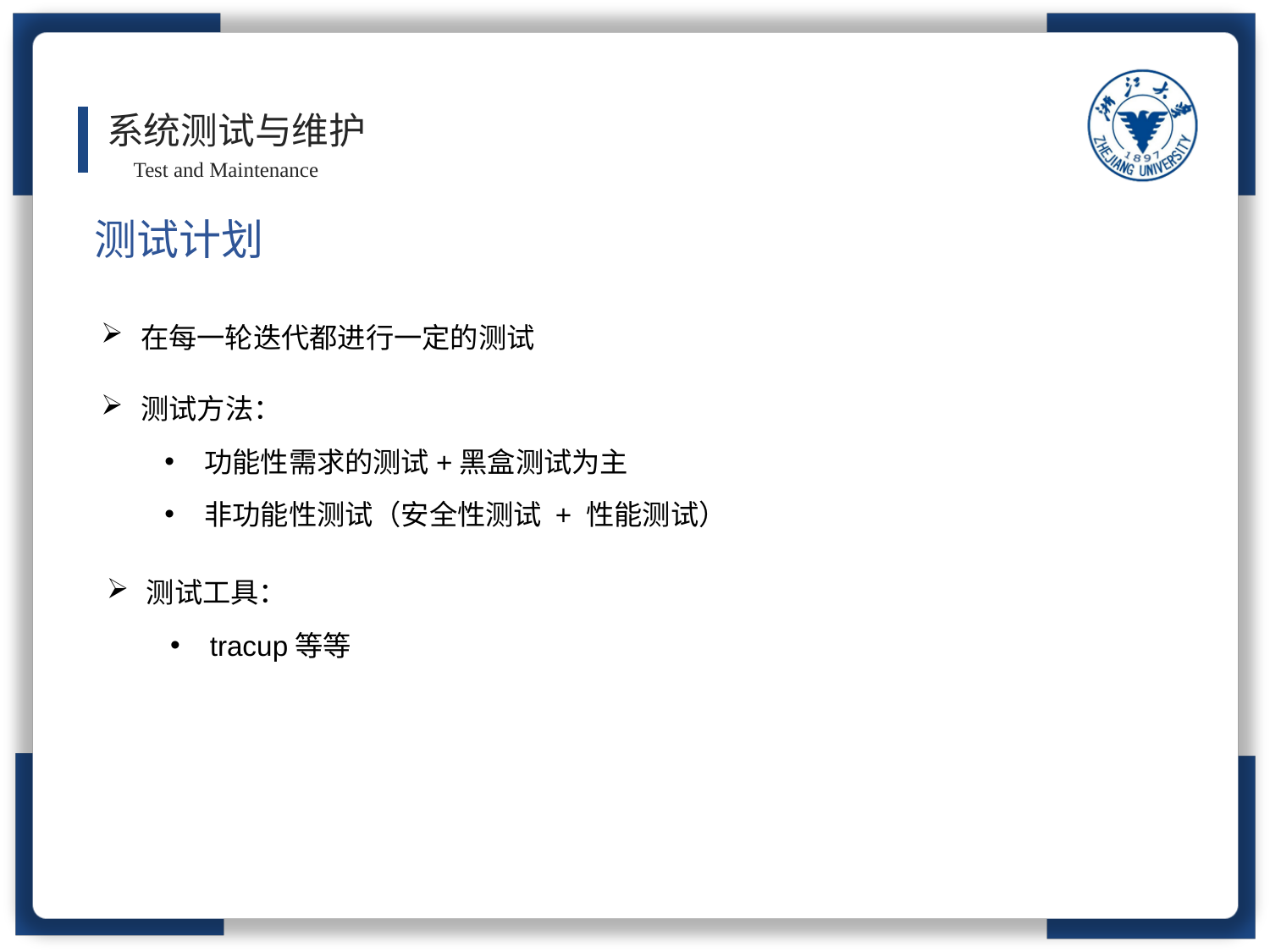

系统测试与维护
Test and Maintenance
测试计划
在每一轮迭代都进行一定的测试
测试方法：
功能性需求的测试+黑盒测试为主
非功能性测试（安全性测试 + 性能测试）
测试工具：
tracup等等